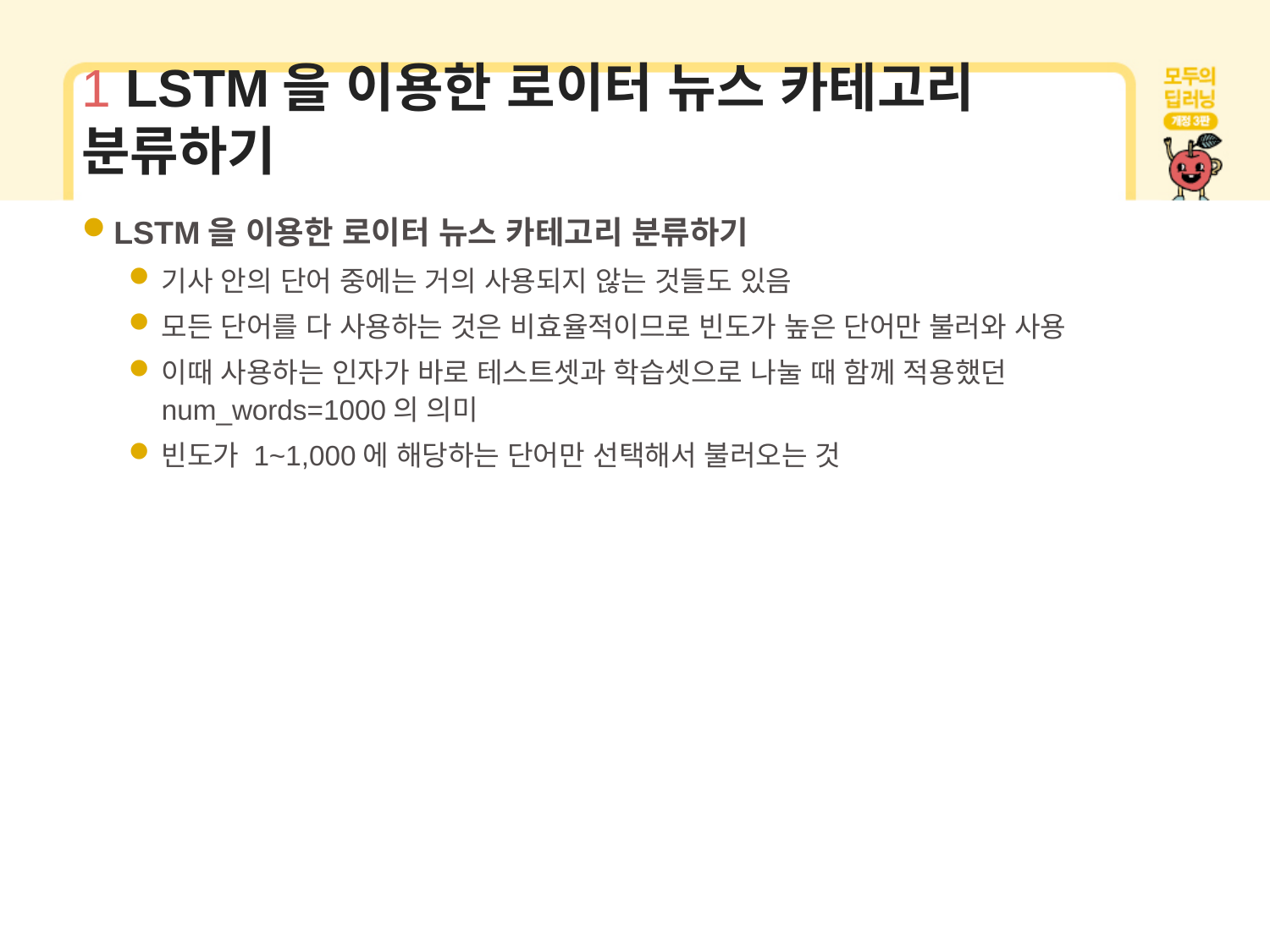

# 1 LSTM을 이용한 로이터 뉴스 카테고리 분류하기
LSTM을 이용한 로이터 뉴스 카테고리 분류하기
기사 안의 단어 중에는 거의 사용되지 않는 것들도 있음
모든 단어를 다 사용하는 것은 비효율적이므로 빈도가 높은 단어만 불러와 사용
이때 사용하는 인자가 바로 테스트셋과 학습셋으로 나눌 때 함께 적용했던 num_words=1000의 의미
빈도가 1~1,000에 해당하는 단어만 선택해서 불러오는 것